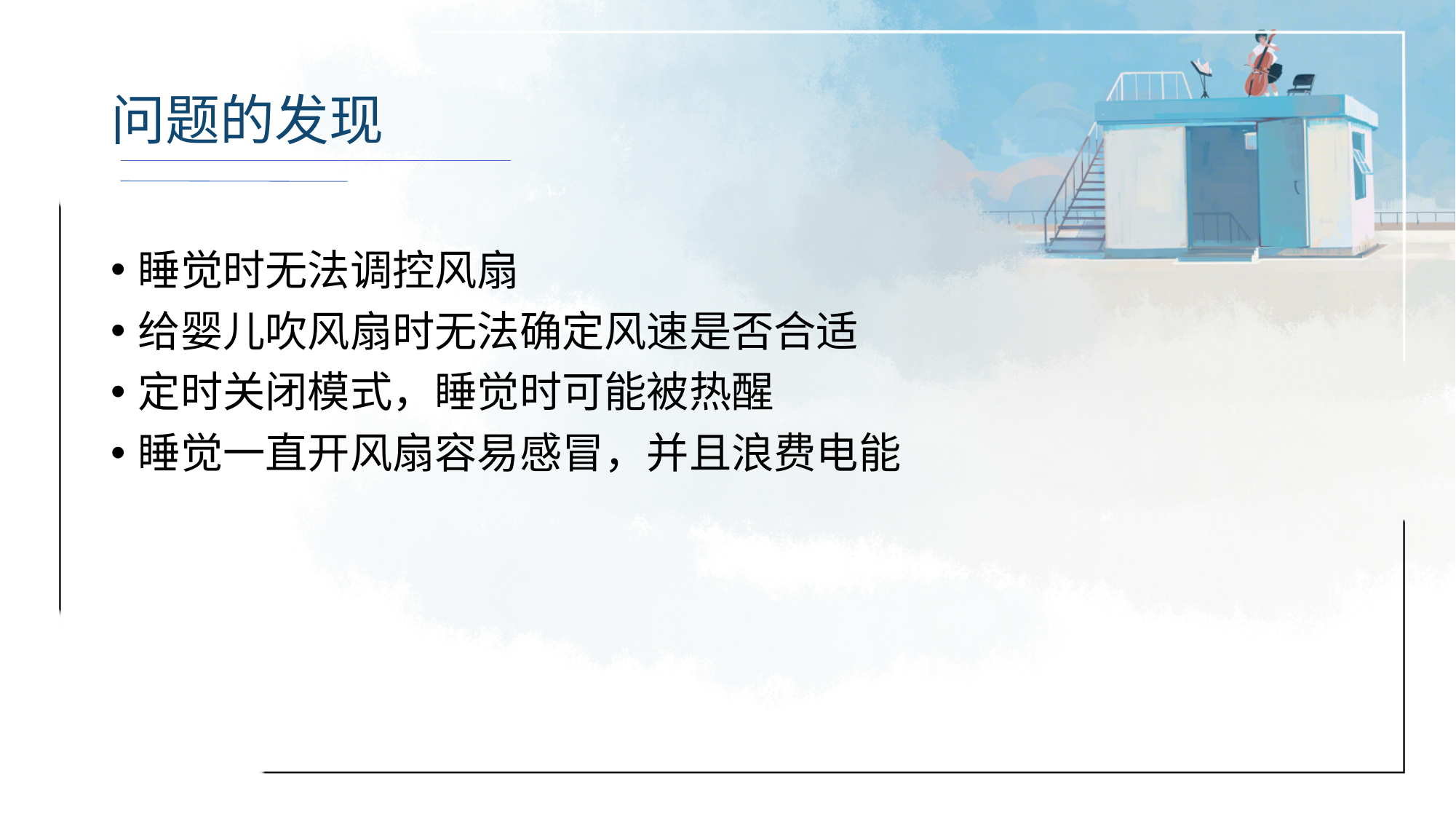

# 问题的发现
睡觉时无法调控风扇
给婴儿吹风扇时无法确定风速是否合适
定时关闭模式，睡觉时可能被热醒
睡觉一直开风扇容易感冒，并且浪费电能